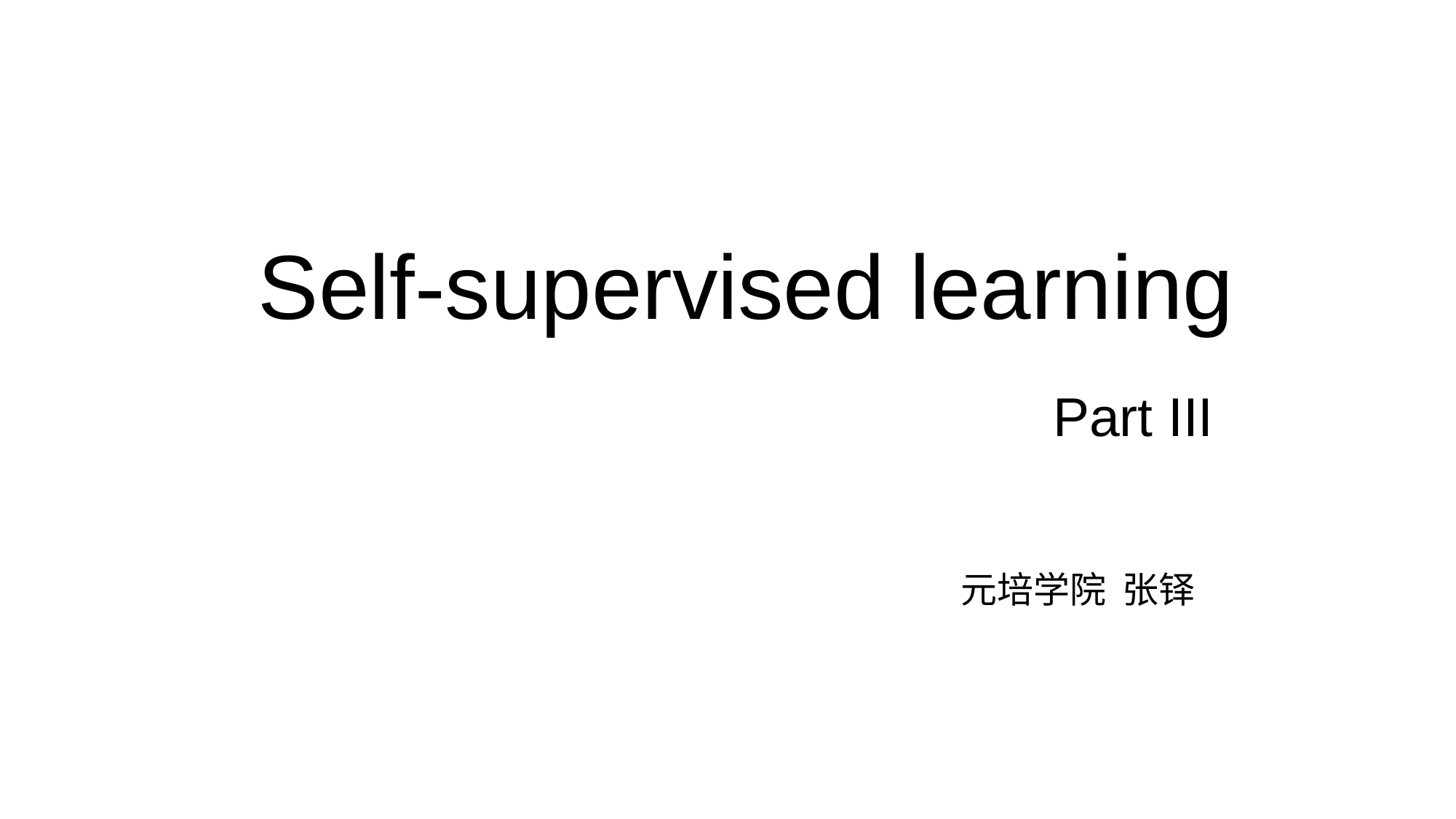

# Self-supervised learning
Part III
元培学院  张铎